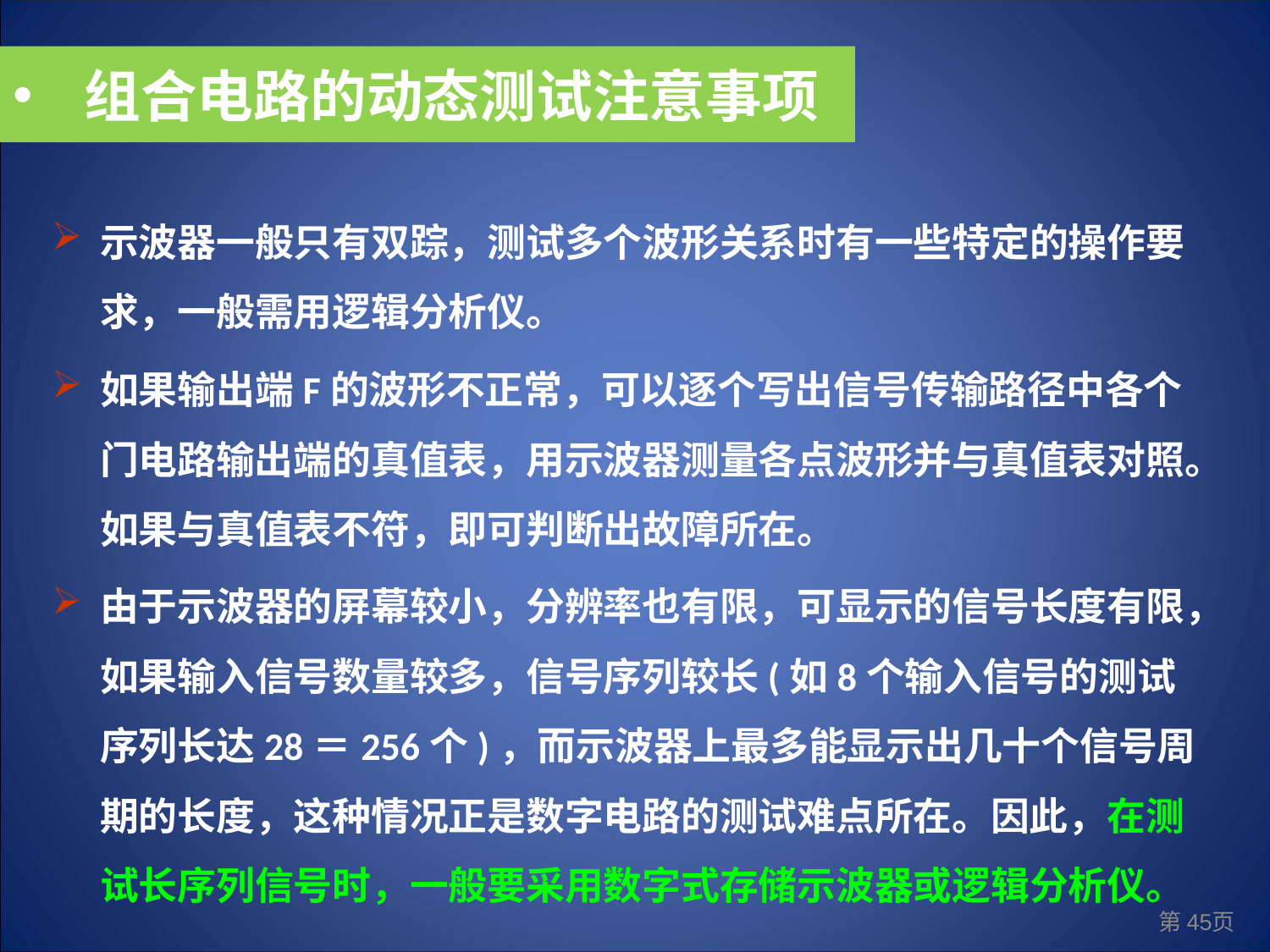

组合电路的动态测试注意事项
示波器一般只有双踪，测试多个波形关系时有一些特定的操作要求，一般需用逻辑分析仪。
如果输出端F的波形不正常，可以逐个写出信号传输路径中各个门电路输出端的真值表，用示波器测量各点波形并与真值表对照。如果与真值表不符，即可判断出故障所在。
由于示波器的屏幕较小，分辨率也有限，可显示的信号长度有限，如果输入信号数量较多，信号序列较长(如8个输入信号的测试序列长达28＝256个)，而示波器上最多能显示出几十个信号周期的长度，这种情况正是数字电路的测试难点所在。因此，在测试长序列信号时，一般要采用数字式存储示波器或逻辑分析仪。